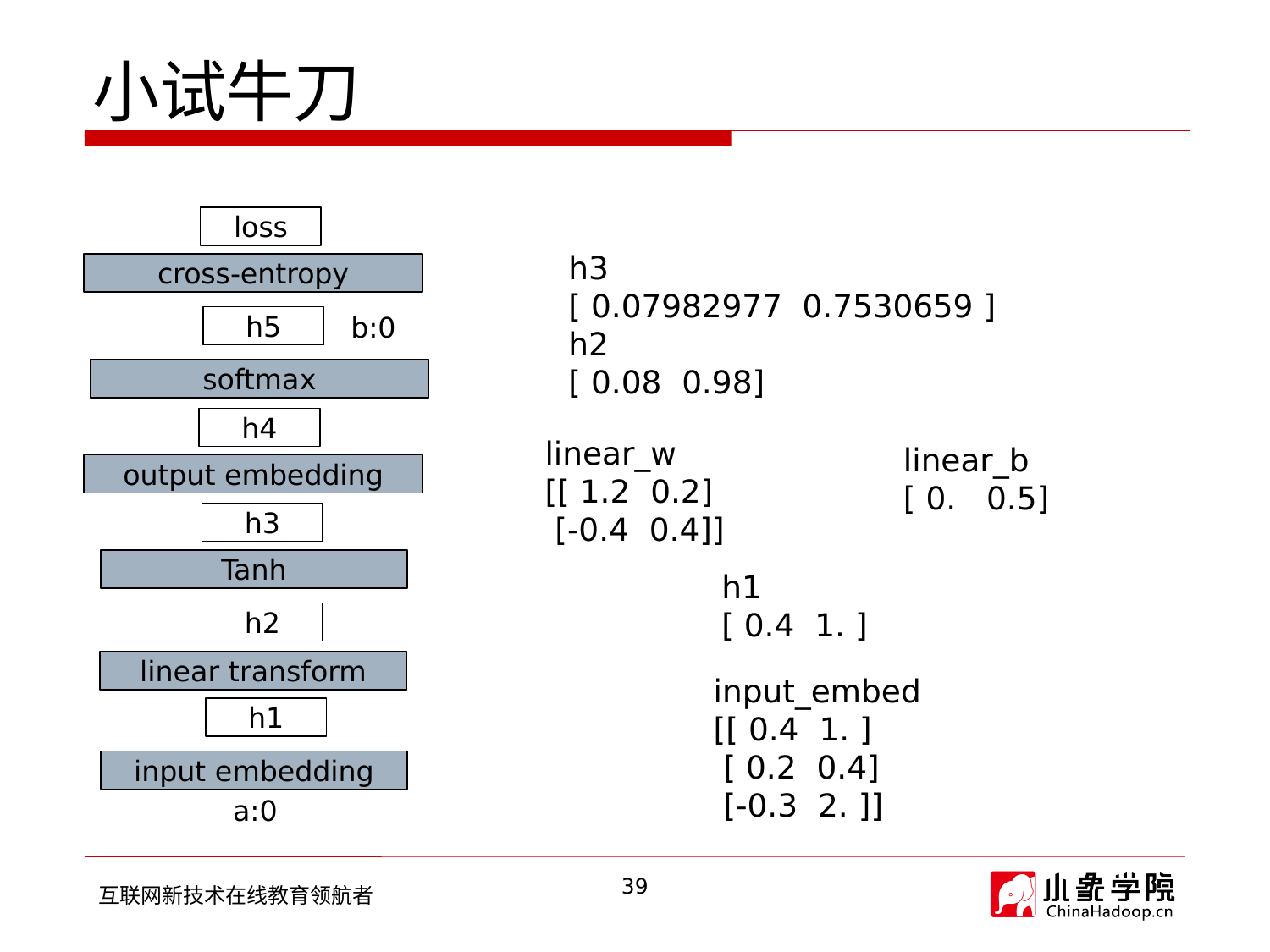

# 小试牛刀
loss
h3
[ 0.07982977  0.7530659 ]
h2
[ 0.08  0.98]
cross-entropy
b:0
h5
softmax
h4
linear_w
[[ 1.2  0.2]
 [-0.4  0.4]]
linear_b
[ 0.   0.5]
output embedding
h3
Tanh
h1
[ 0.4  1. ]
h2
linear transform
input_embed
[[ 0.4  1. ]
 [ 0.2  0.4]
 [-0.3  2. ]]
h1
input embedding
a:0
39